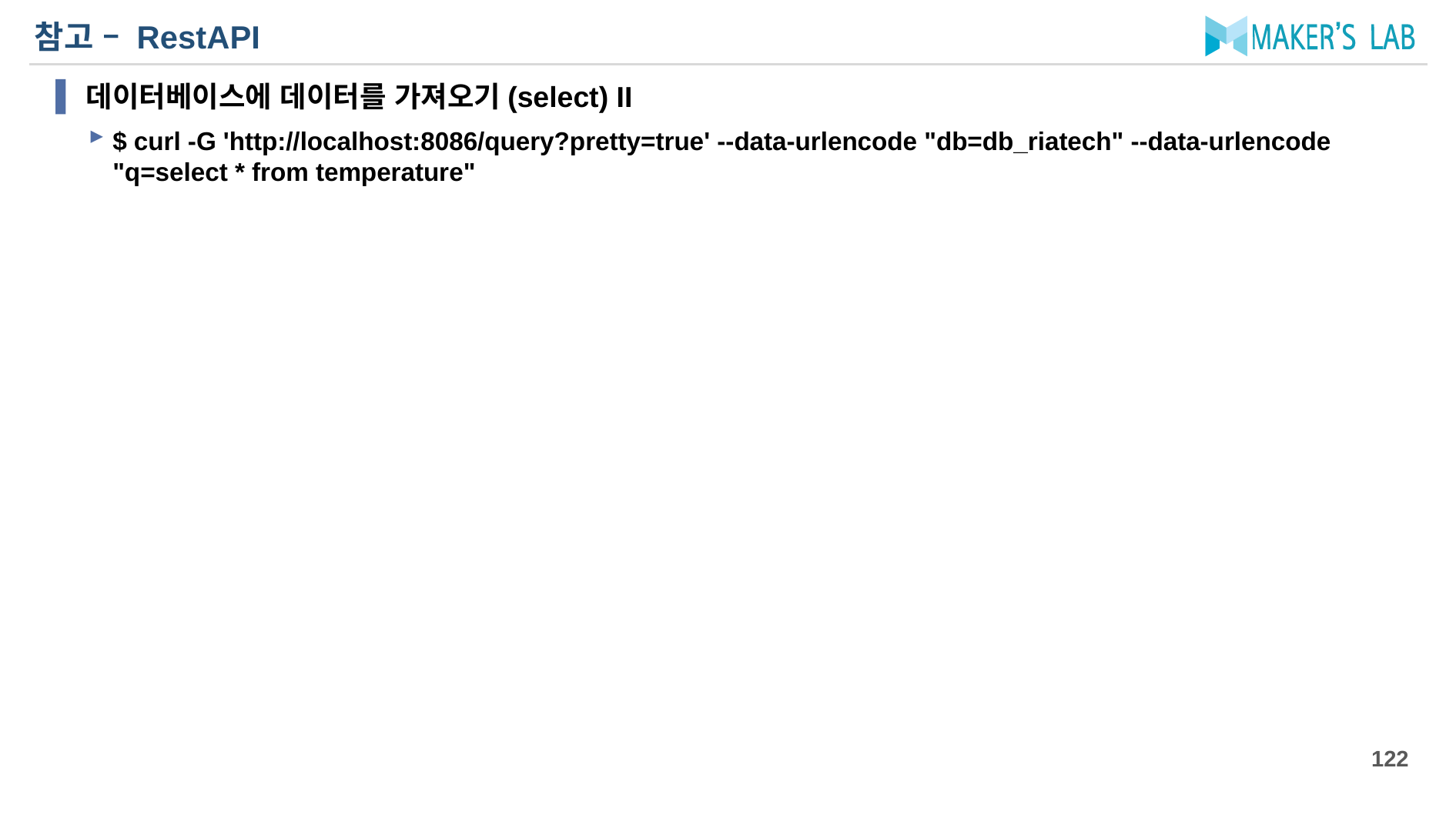

# 참고 – RestAPI
데이터베이스에 데이터를 가져오기(select) II
$ curl -G 'http://localhost:8086/query?pretty=true' --data-urlencode "db=db_riatech" --data-urlencode "q=select * from temperature"

122